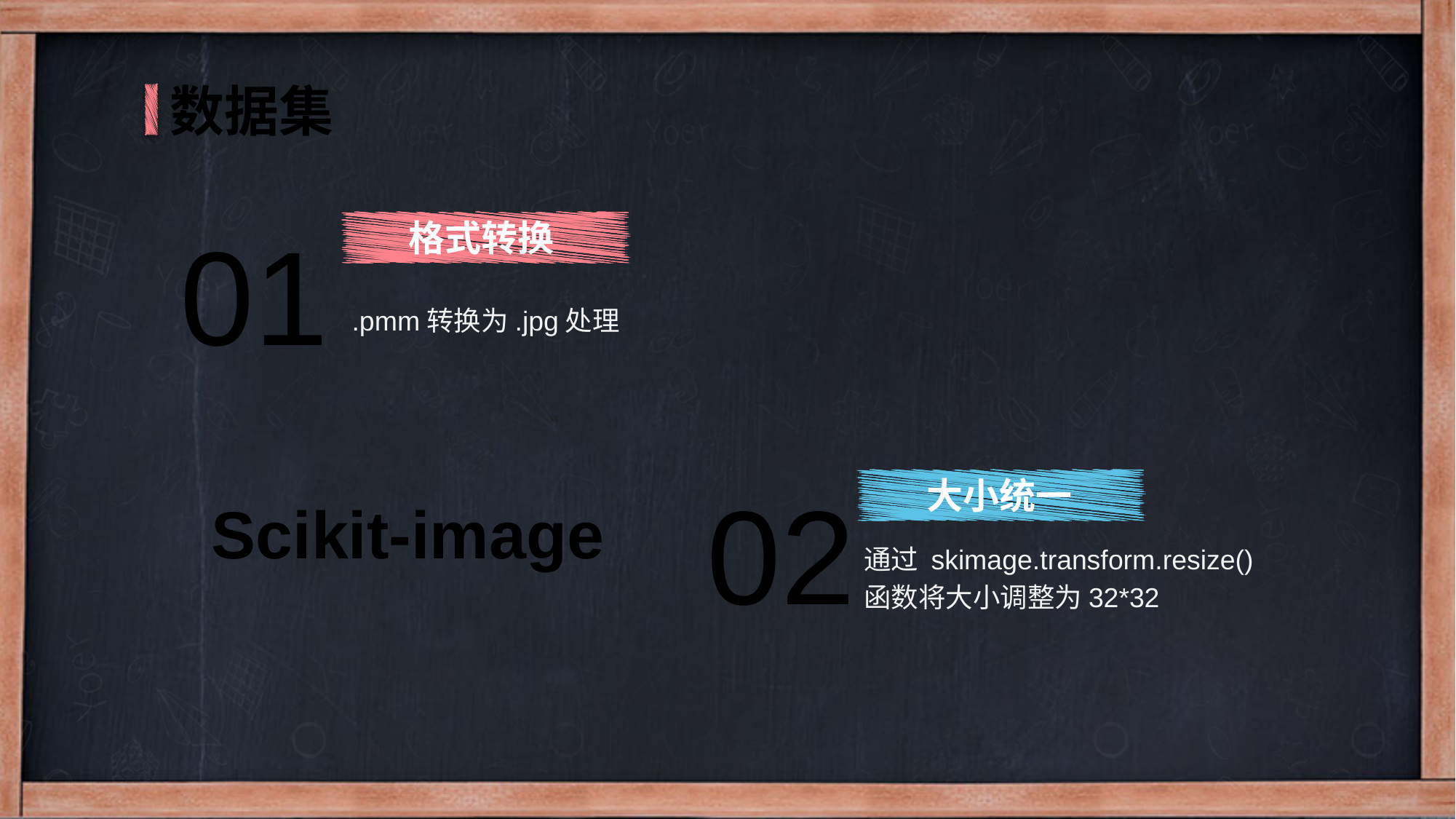

数据集

01
格式转换

.pmm转换为.jpg处理
02
大小统一

Scikit-image
通过 skimage.transform.resize()
函数将大小调整为32*32